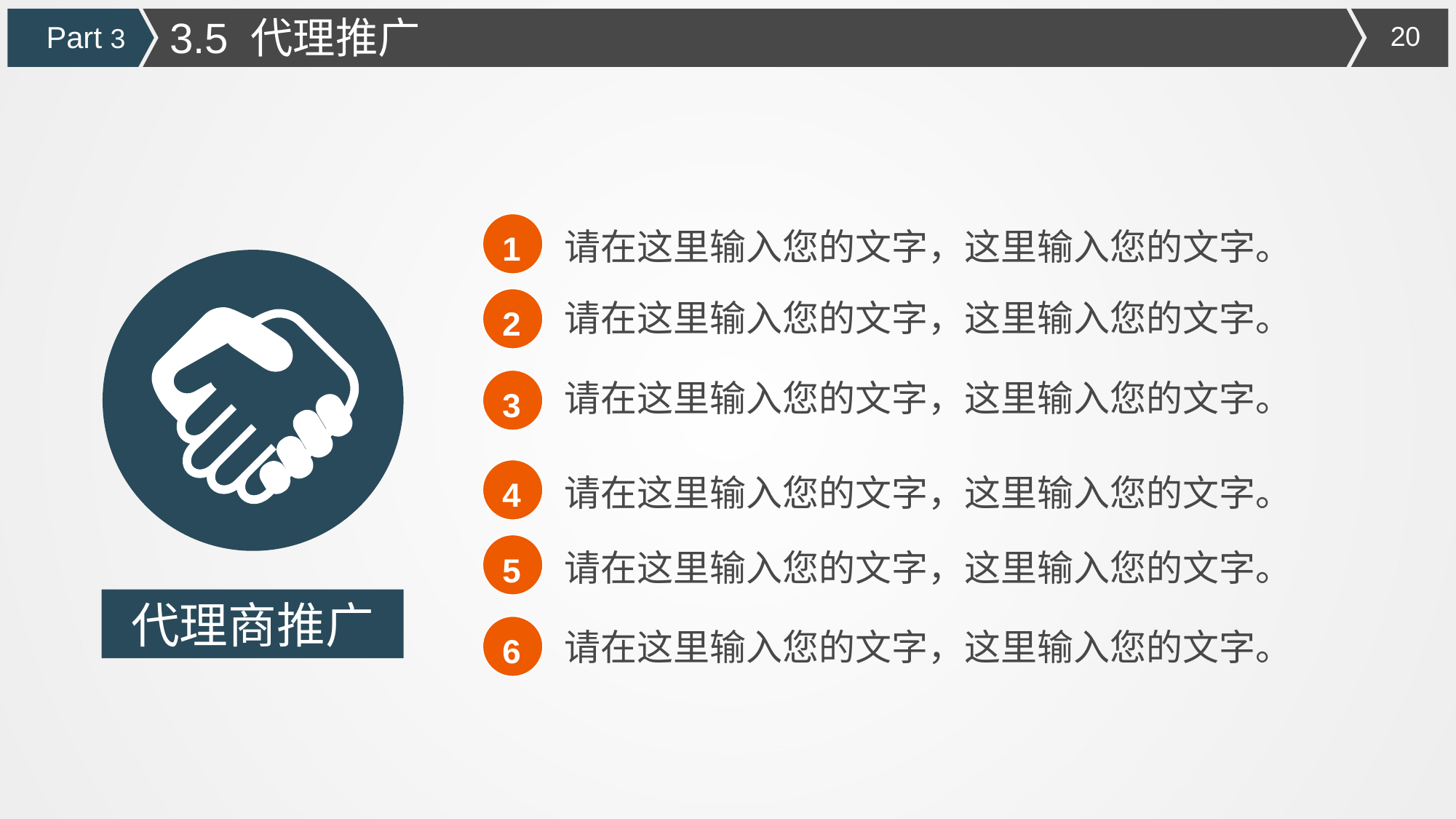

3.5 代理推广
Part 3
1
请在这里输入您的文字，这里输入您的文字。

2
请在这里输入您的文字，这里输入您的文字。
3
请在这里输入您的文字，这里输入您的文字。
4
请在这里输入您的文字，这里输入您的文字。
5
请在这里输入您的文字，这里输入您的文字。
代理商推广
6
请在这里输入您的文字，这里输入您的文字。